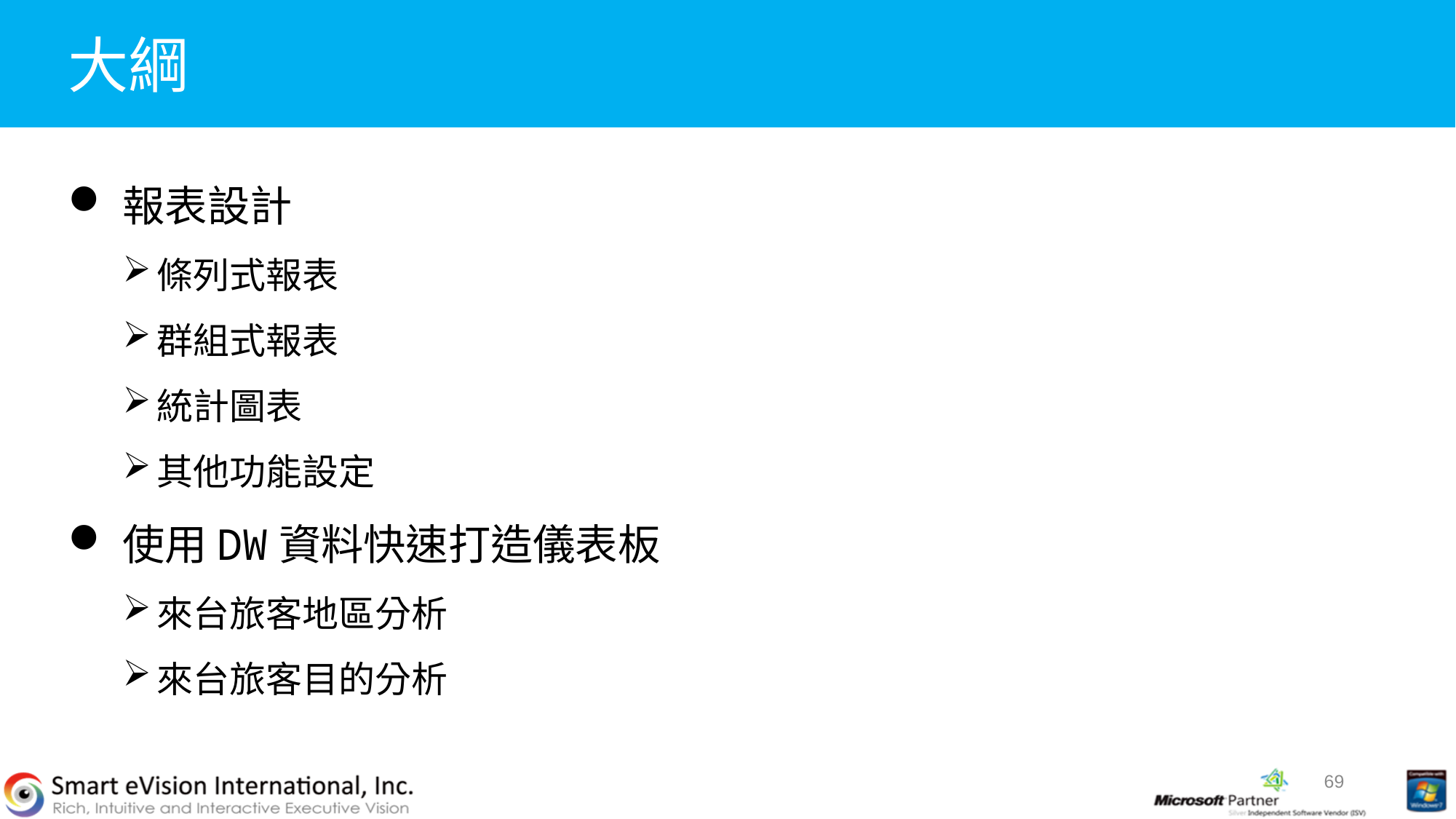

# 大綱
報表設計
條列式報表
群組式報表
統計圖表
其他功能設定
使用DW資料快速打造儀表板
來台旅客地區分析
來台旅客目的分析

69